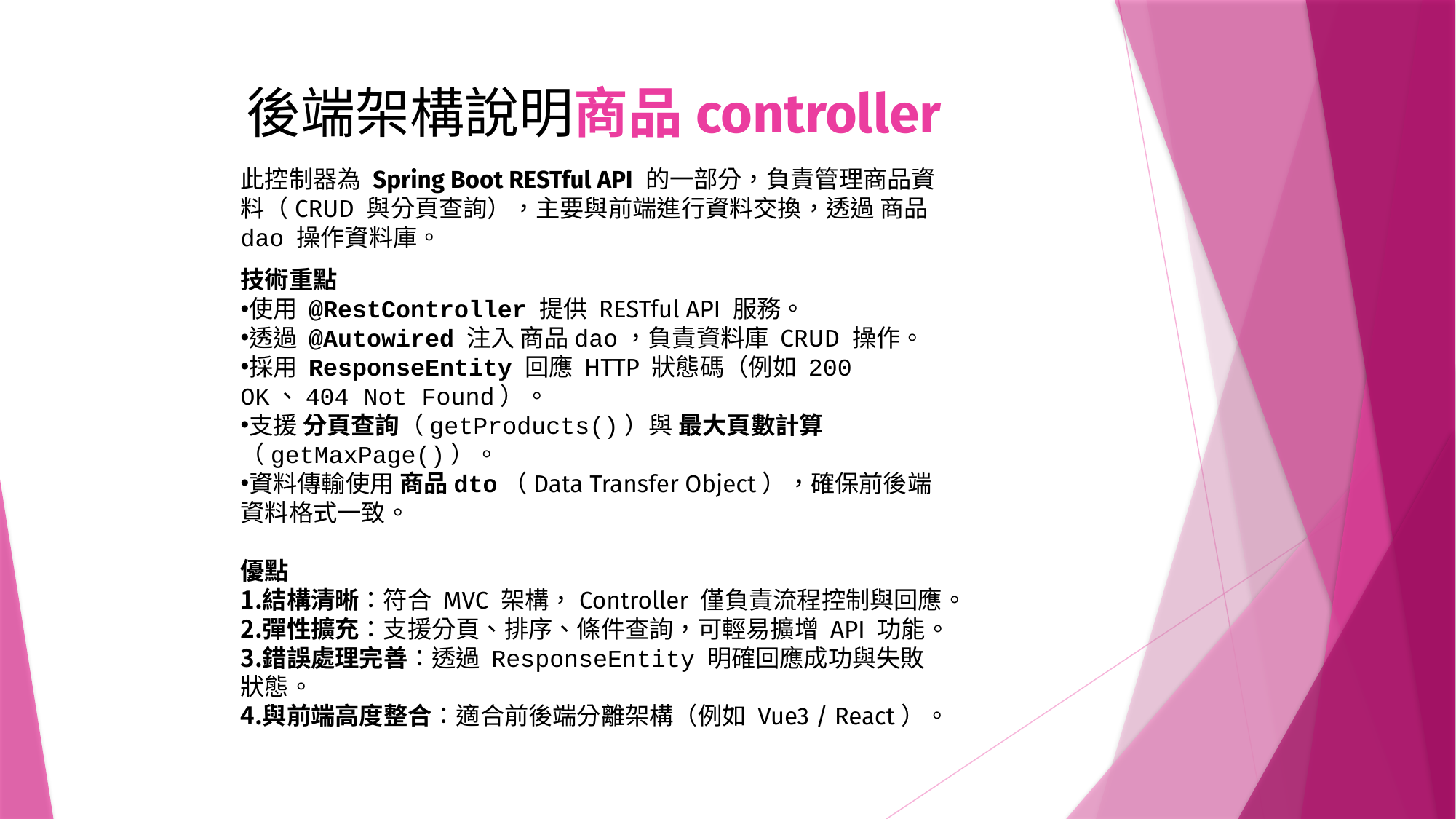

# 後端架構說明商品controller
此控制器為 Spring Boot RESTful API 的一部分，負責管理商品資料（CRUD 與分頁查詢），主要與前端進行資料交換，透過 商品dao 操作資料庫。
技術重點
使用 @RestController 提供 RESTful API 服務。
透過 @Autowired 注入 商品dao，負責資料庫 CRUD 操作。
採用 ResponseEntity 回應 HTTP 狀態碼（例如 200 OK、404 Not Found）。
支援 分頁查詢（getProducts()）與 最大頁數計算（getMaxPage()）。
資料傳輸使用 商品dto（Data Transfer Object），確保前後端資料格式一致。

優點
結構清晰：符合 MVC 架構，Controller 僅負責流程控制與回應。
彈性擴充：支援分頁、排序、條件查詢，可輕易擴增 API 功能。
錯誤處理完善：透過 ResponseEntity 明確回應成功與失敗狀態。
與前端高度整合：適合前後端分離架構（例如 Vue3 / React）。